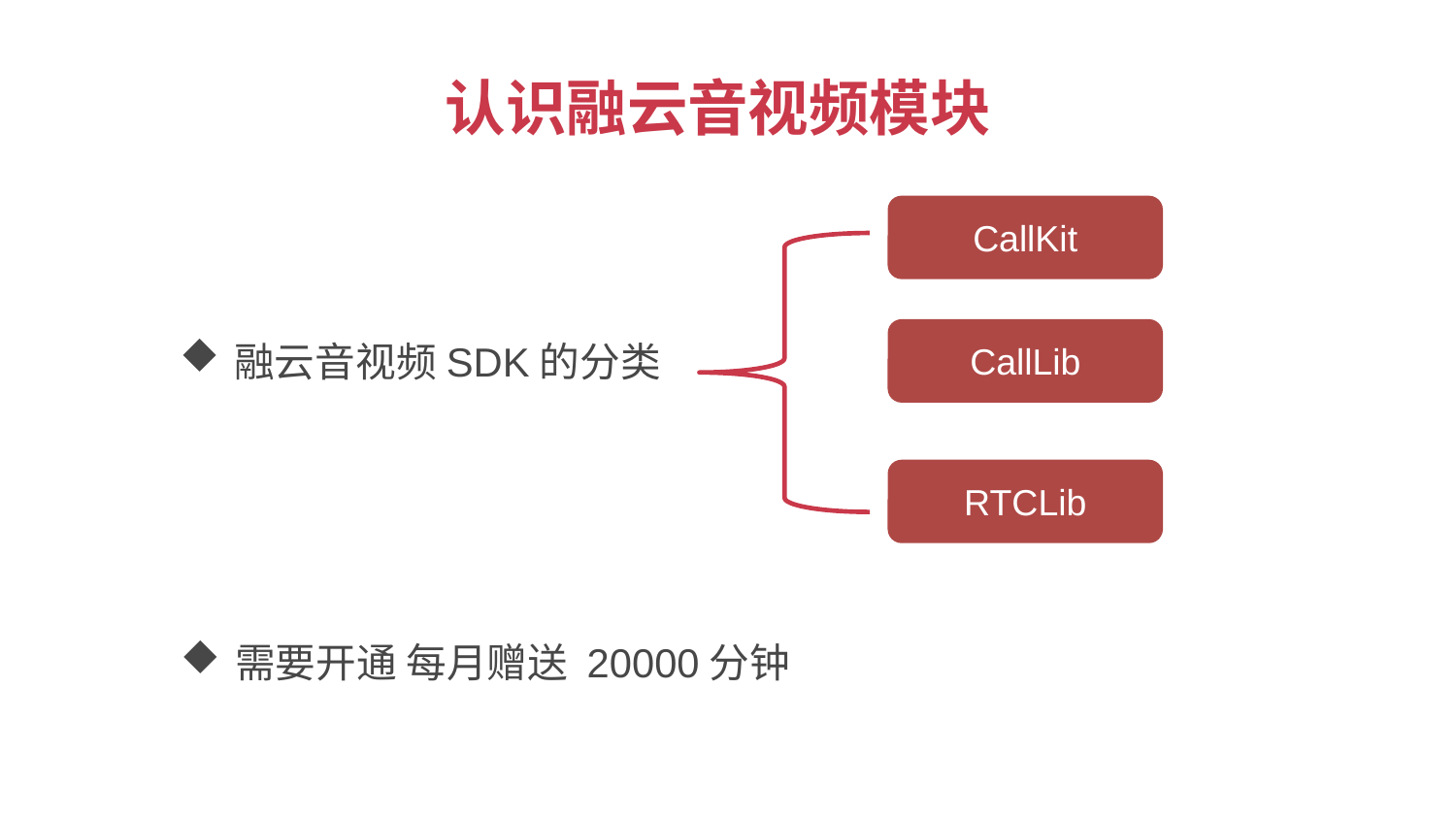

认识融云音视频模块
CallKit

CallLib
融云音视频SDK的分类

RTCLib
需要开通 每月赠送 20000分钟